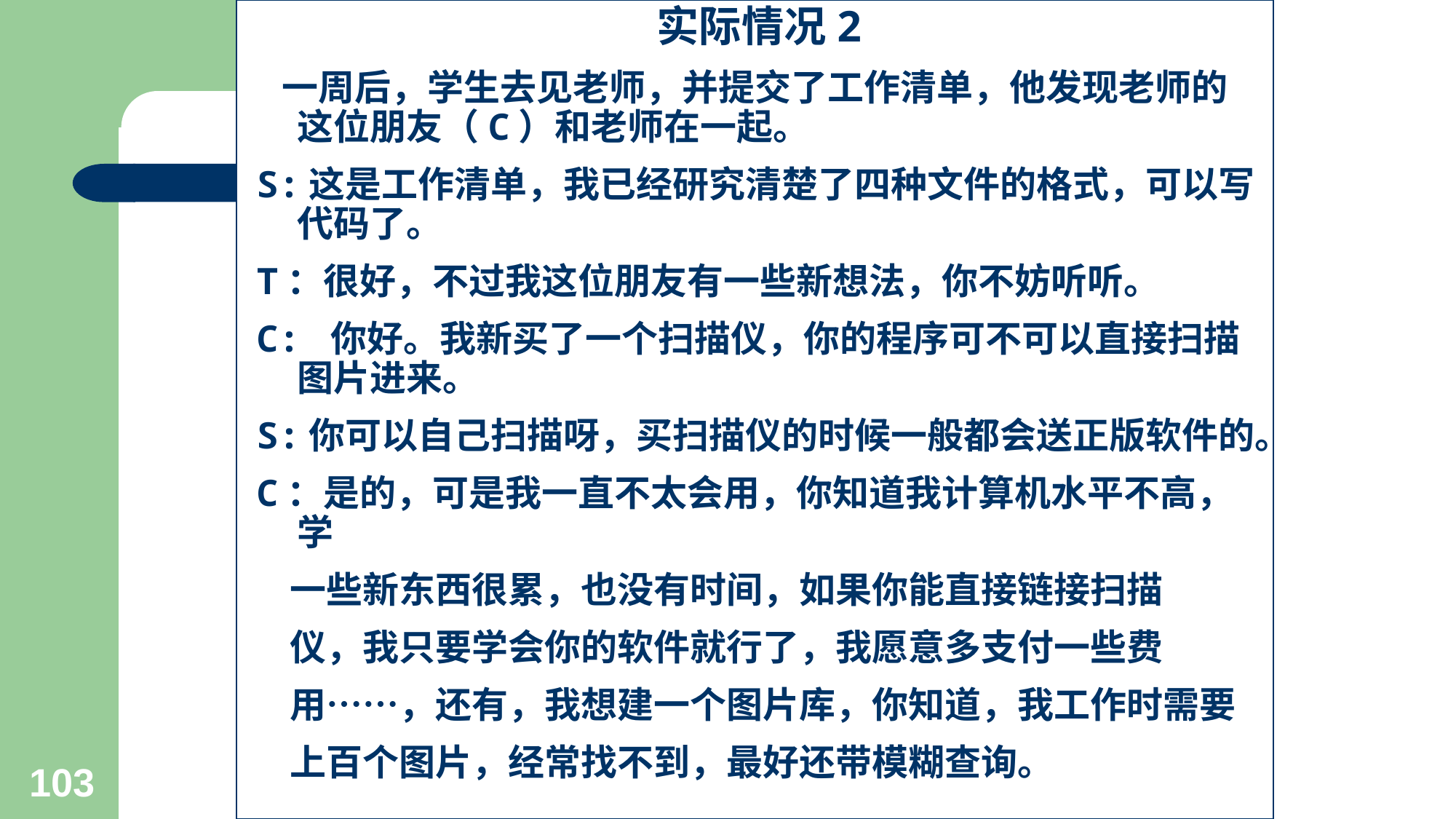

实际情况2
  一周后，学生去见老师，并提交了工作清单，他发现老师的这位朋友（C）和老师在一起。
S:这是工作清单，我已经研究清楚了四种文件的格式，可以写代码了。
T：很好，不过我这位朋友有一些新想法，你不妨听听。
C: 你好。我新买了一个扫描仪，你的程序可不可以直接扫描图片进来。
S:你可以自己扫描呀，买扫描仪的时候一般都会送正版软件的。
C：是的，可是我一直不太会用，你知道我计算机水平不高，学
   一些新东西很累，也没有时间，如果你能直接链接扫描
   仪，我只要学会你的软件就行了，我愿意多支付一些费
   用……，还有，我想建一个图片库，你知道，我工作时需要
   上百个图片，经常找不到，最好还带模糊查询。
103